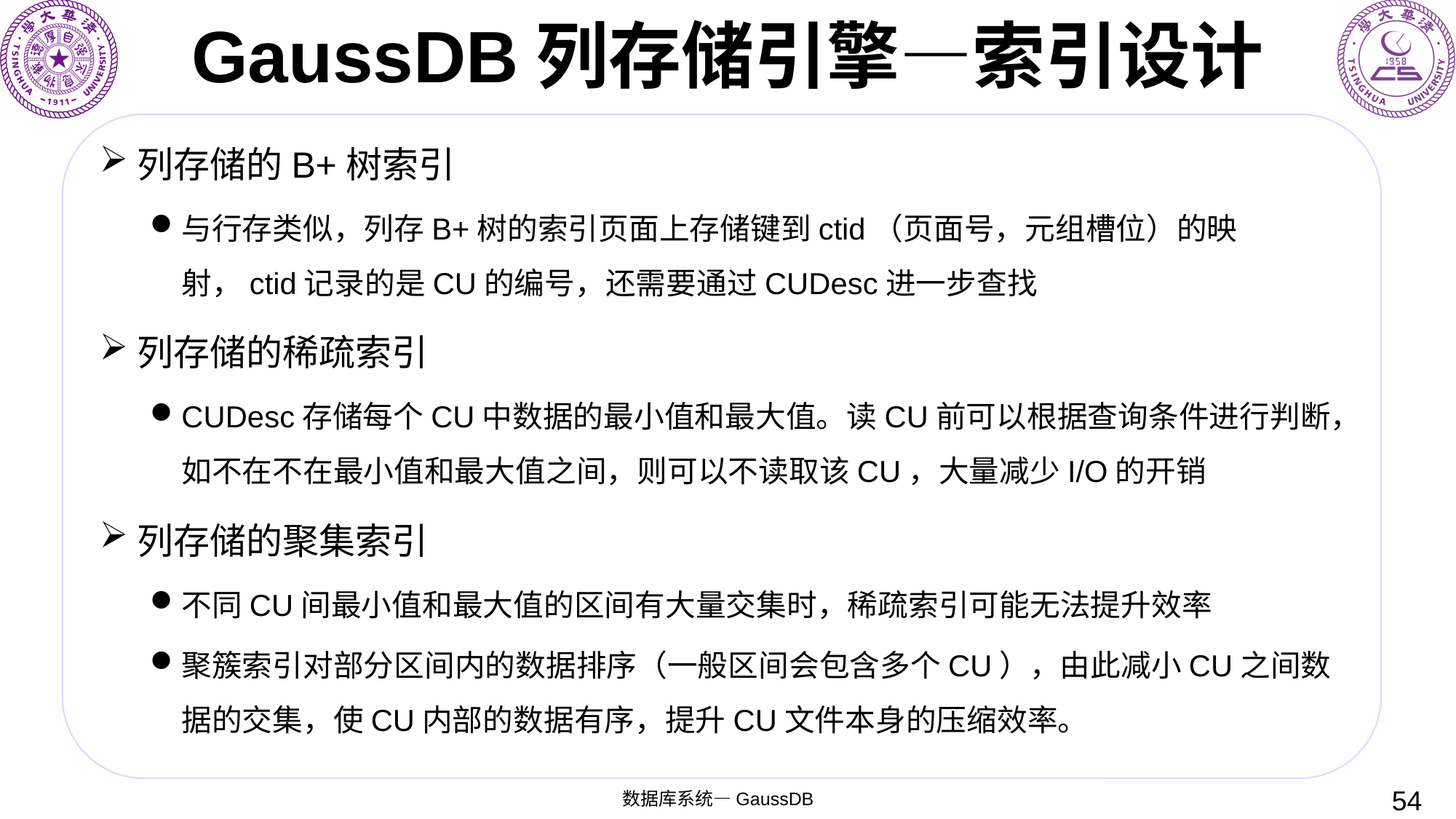

# GaussDB列存储引擎—索引设计

列存储的B+树索引
与行存类似，列存B+树的索引页面上存储键到ctid（页面号，元组槽位）的映射，ctid记录的是CU的编号，还需要通过CUDesc进一步查找
列存储的稀疏索引
CUDesc存储每个CU中数据的最小值和最大值。读CU前可以根据查询条件进行判断，如不在不在最小值和最大值之间，则可以不读取该CU，大量减少I/O的开销
列存储的聚集索引
不同CU间最小值和最大值的区间有大量交集时，稀疏索引可能无法提升效率
聚簇索引对部分区间内的数据排序（一般区间会包含多个CU），由此减小CU之间数据的交集，使CU内部的数据有序，提升CU文件本身的压缩效率。

54
数据库系统—GaussDB